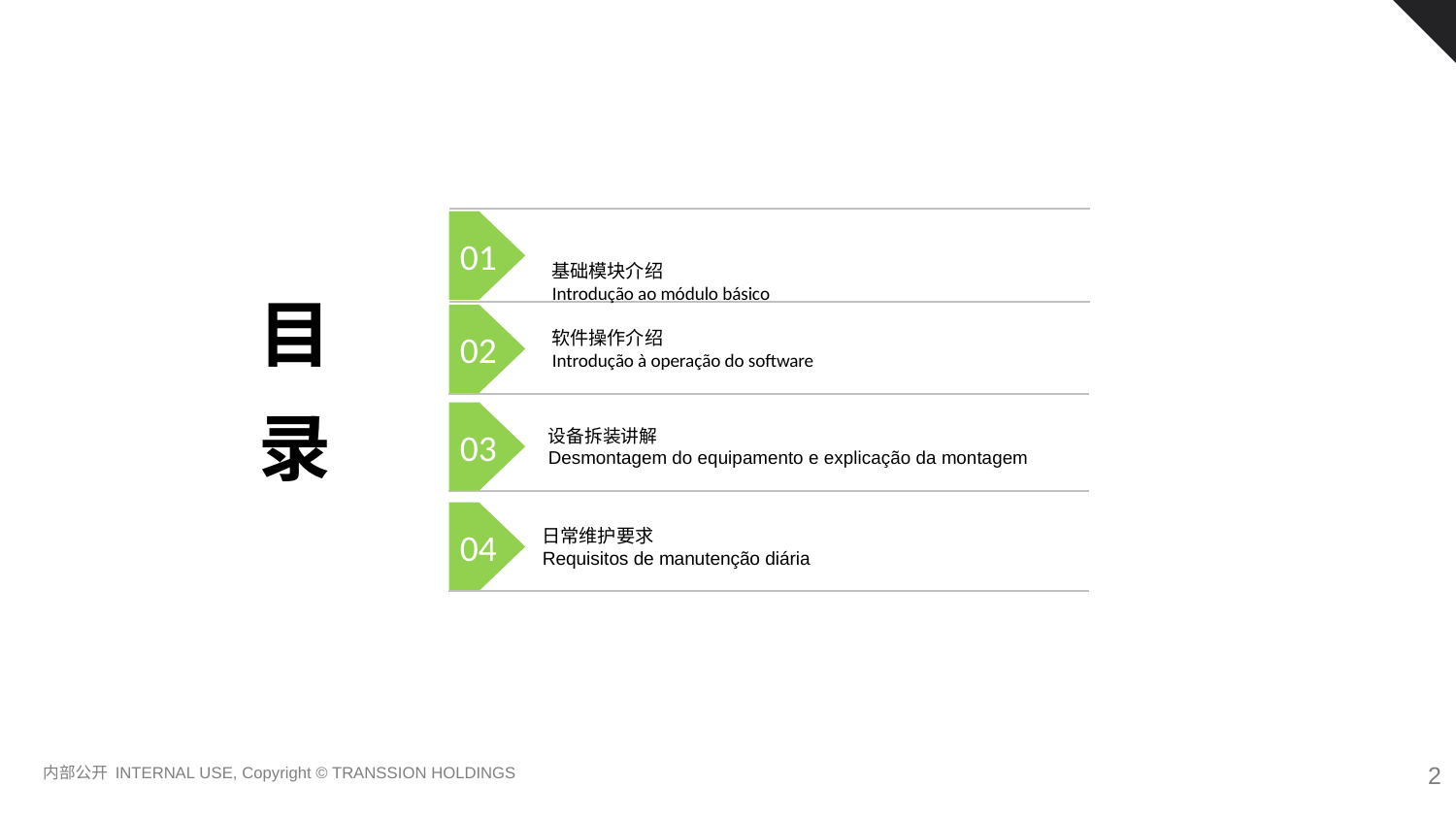

01
基础模块介绍
Introdução ao módulo básico
目
录
02
软件操作介绍
Introdução à operação do software
03
设备拆装讲解
Desmontagem do equipamento e explicação da montagem
04
日常维护要求
Requisitos de manutenção diária

2